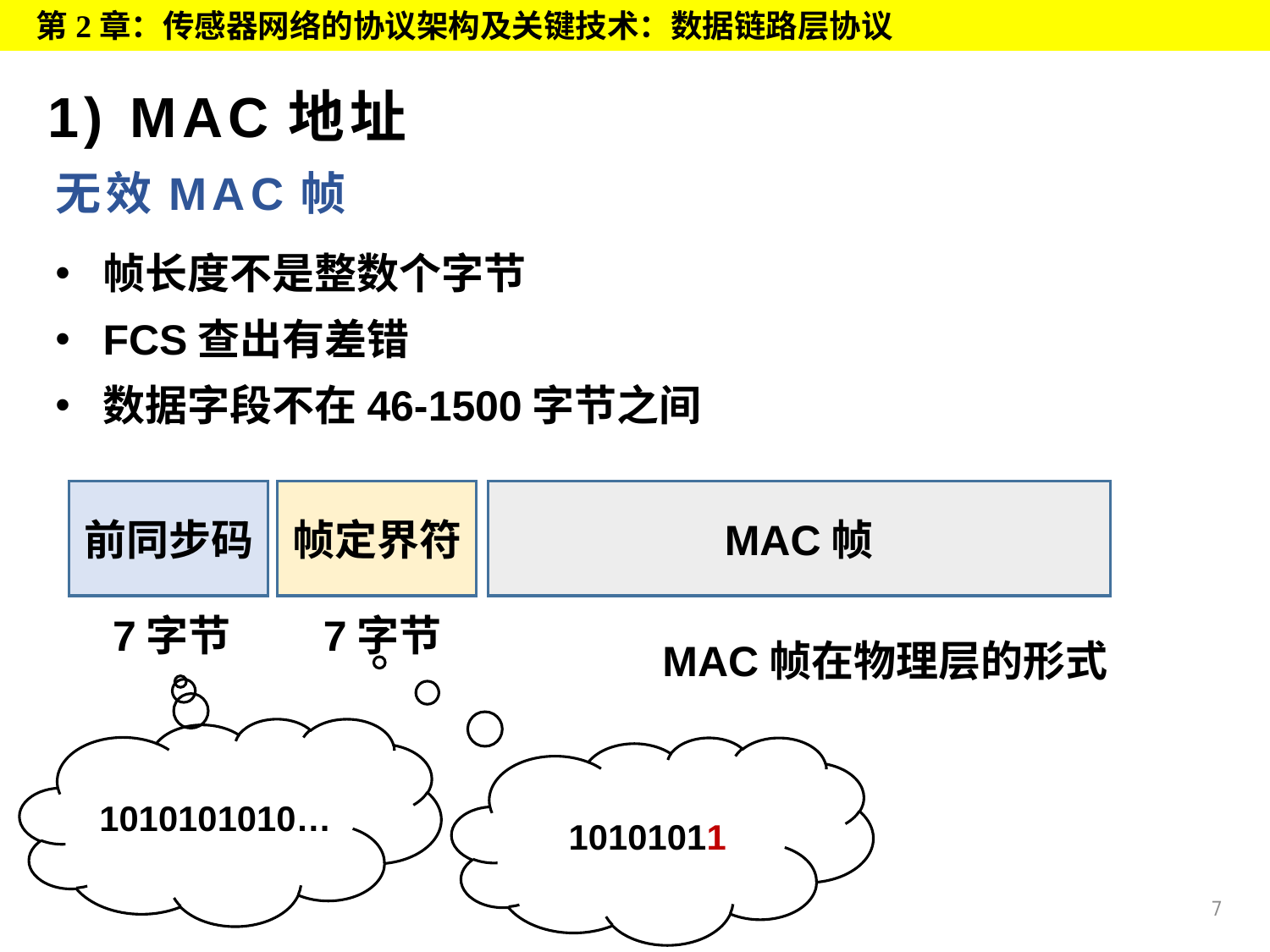

第2章：传感器网络的协议架构及关键技术：数据链路层协议
1) MAC地址
# 无效MAC帧
帧长度不是整数个字节
FCS查出有差错
数据字段不在46-1500字节之间

前同步码
帧定界符
MAC帧
7字节
7字节
MAC帧在物理层的形式
1010101010…
10101011
7